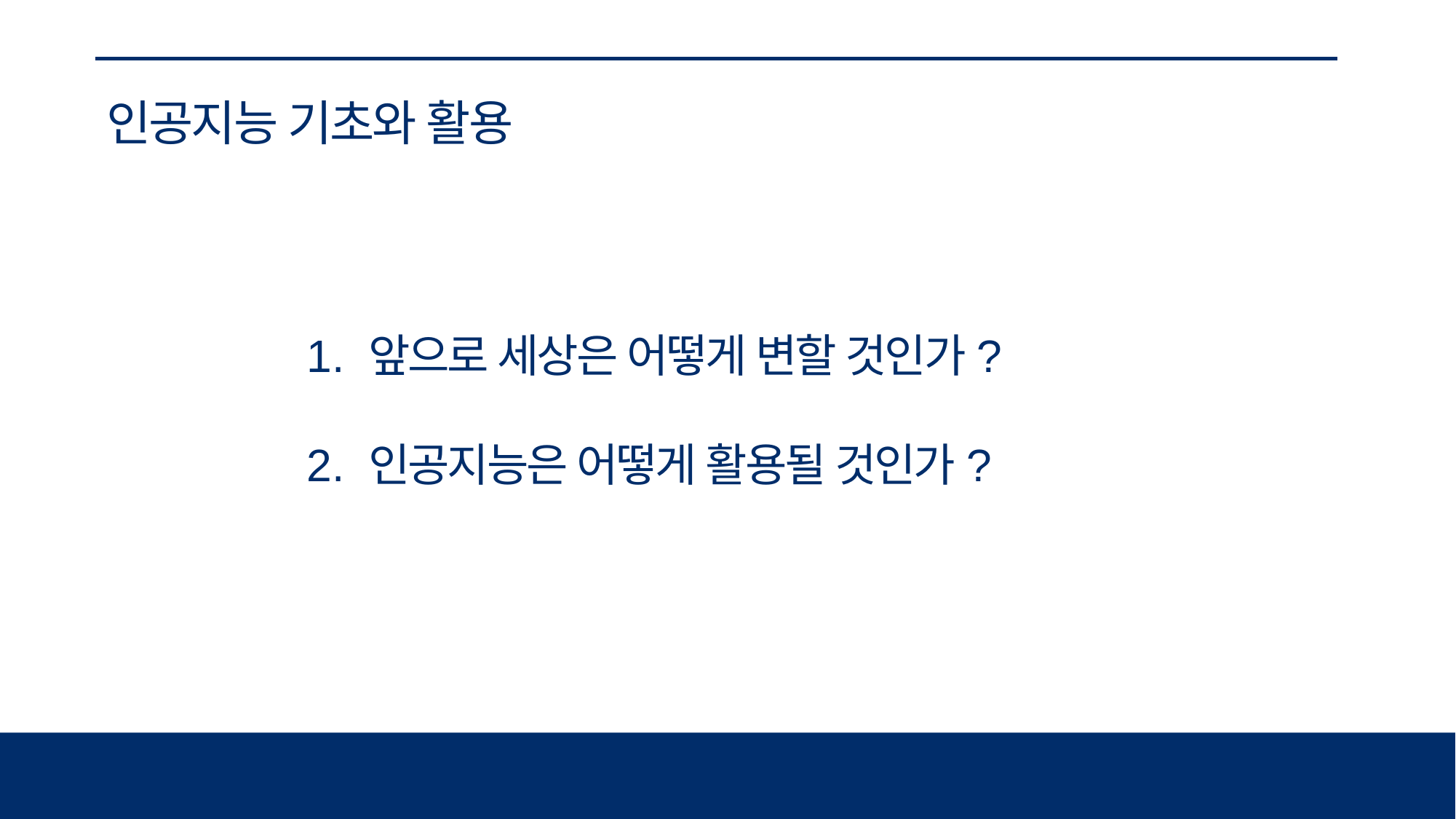

인공지능 기초와 활용
앞으로 세상은 어떻게 변할 것인가?

인공지능은 어떻게 활용될 것인가?